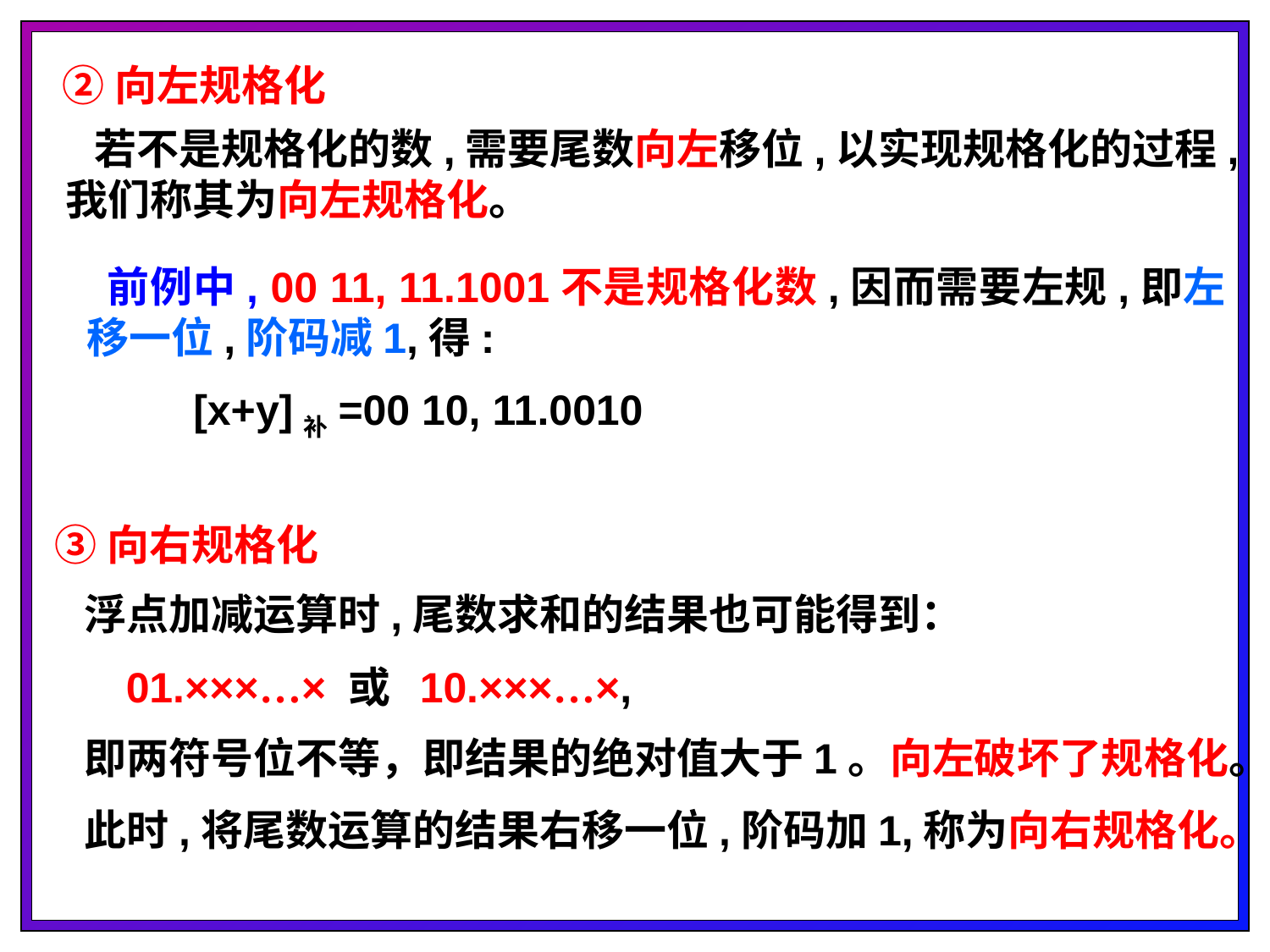

②向左规格化
  若不是规格化的数,需要尾数向左移位,以实现规格化的过程,我们称其为向左规格化。
 前例中, 00 11, 11.1001不是规格化数,因而需要左规,即左移一位,阶码减1,得:
         [x+y]补=00 10, 11.0010
③向右规格化
  浮点加减运算时,尾数求和的结果也可能得到：
      01.×××…× 或  10.×××…×,
  即两符号位不等，即结果的绝对值大于1。向左破坏了规格化。
  此时,将尾数运算的结果右移一位,阶码加1,称为向右规格化。